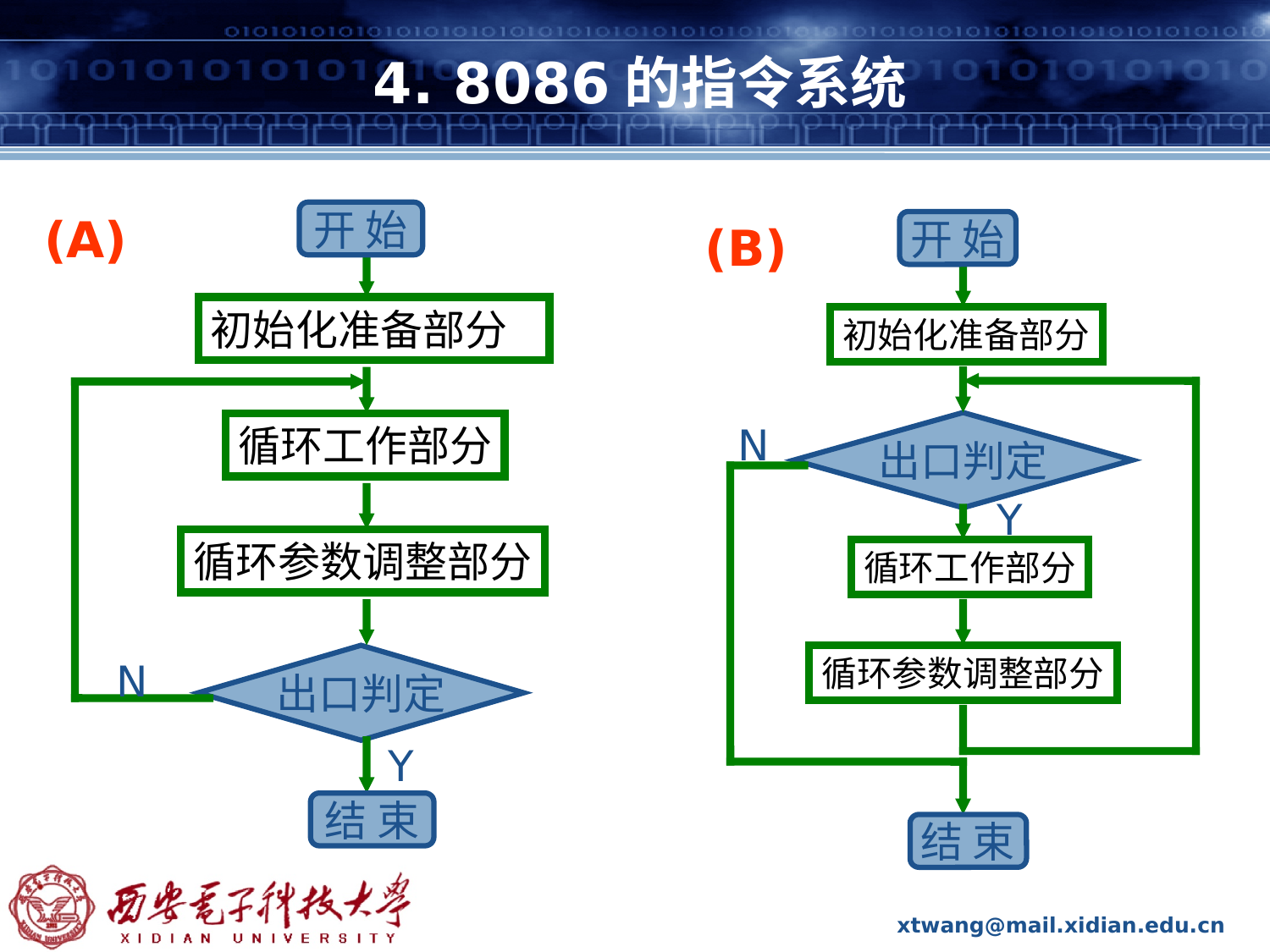

# 4. 8086的指令系统
(A)
开 始

初始化准备部分

循环工作部分

循环参数调整部分

出口判定
N

Y

结 束
(B)
开 始

初始化准备部分

N
出口判定

Y

循环工作部分

循环参数调整部分

结 束